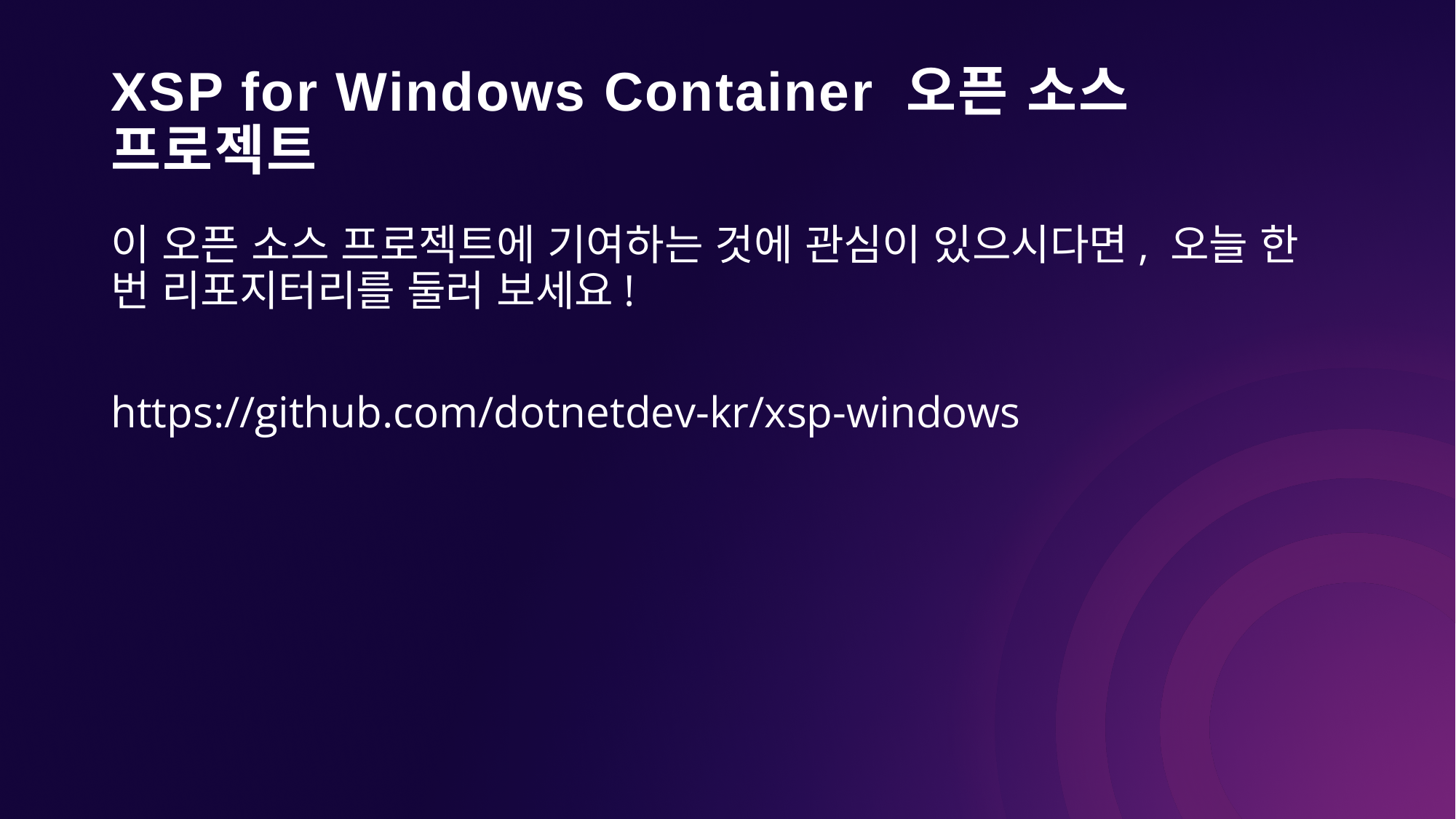

# XSP for Windows Container 오픈 소스 프로젝트
이 오픈 소스 프로젝트에 기여하는 것에 관심이 있으시다면, 오늘 한 번 리포지터리를 둘러 보세요!

https://github.com/dotnetdev-kr/xsp-windows